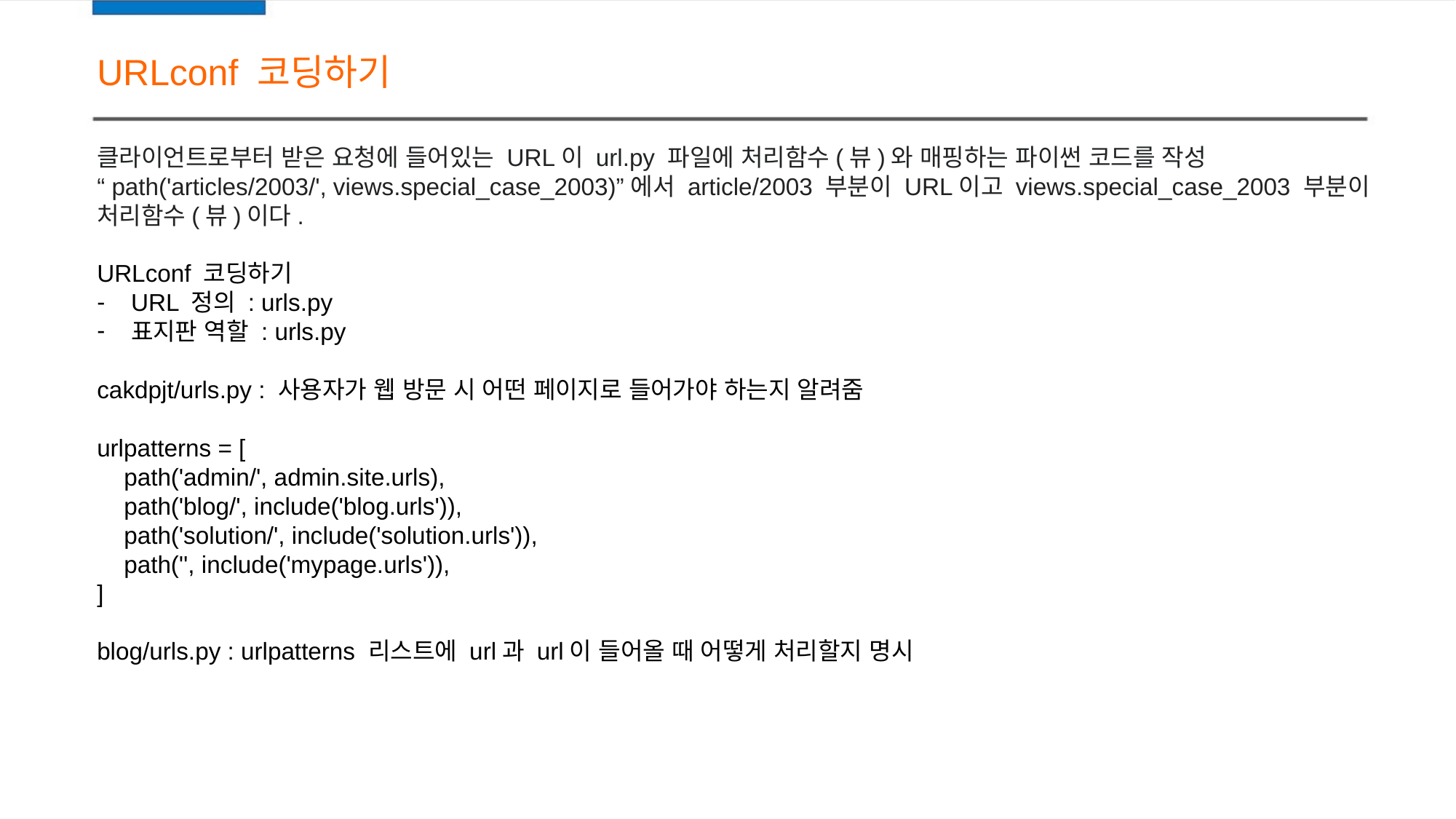

URLconf 코딩하기
클라이언트로부터 받은 요청에 들어있는 URL이 url.py 파일에 처리함수(뷰)와 매핑하는 파이썬 코드를 작성
“ path('articles/2003/', views.special_case_2003)”에서 article/2003 부분이 URL이고 views.special_case_2003 부분이 처리함수(뷰)이다.

URLconf 코딩하기
URL 정의 : urls.py
표지판 역할 : urls.py

cakdpjt/urls.py : 사용자가 웹 방문 시 어떤 페이지로 들어가야 하는지 알려줌

urlpatterns = [
    path('admin/', admin.site.urls),
    path('blog/', include('blog.urls')),
    path('solution/', include('solution.urls')),
    path('', include('mypage.urls')),
]

blog/urls.py : urlpatterns 리스트에 url과 url이 들어올 때 어떻게 처리할지 명시